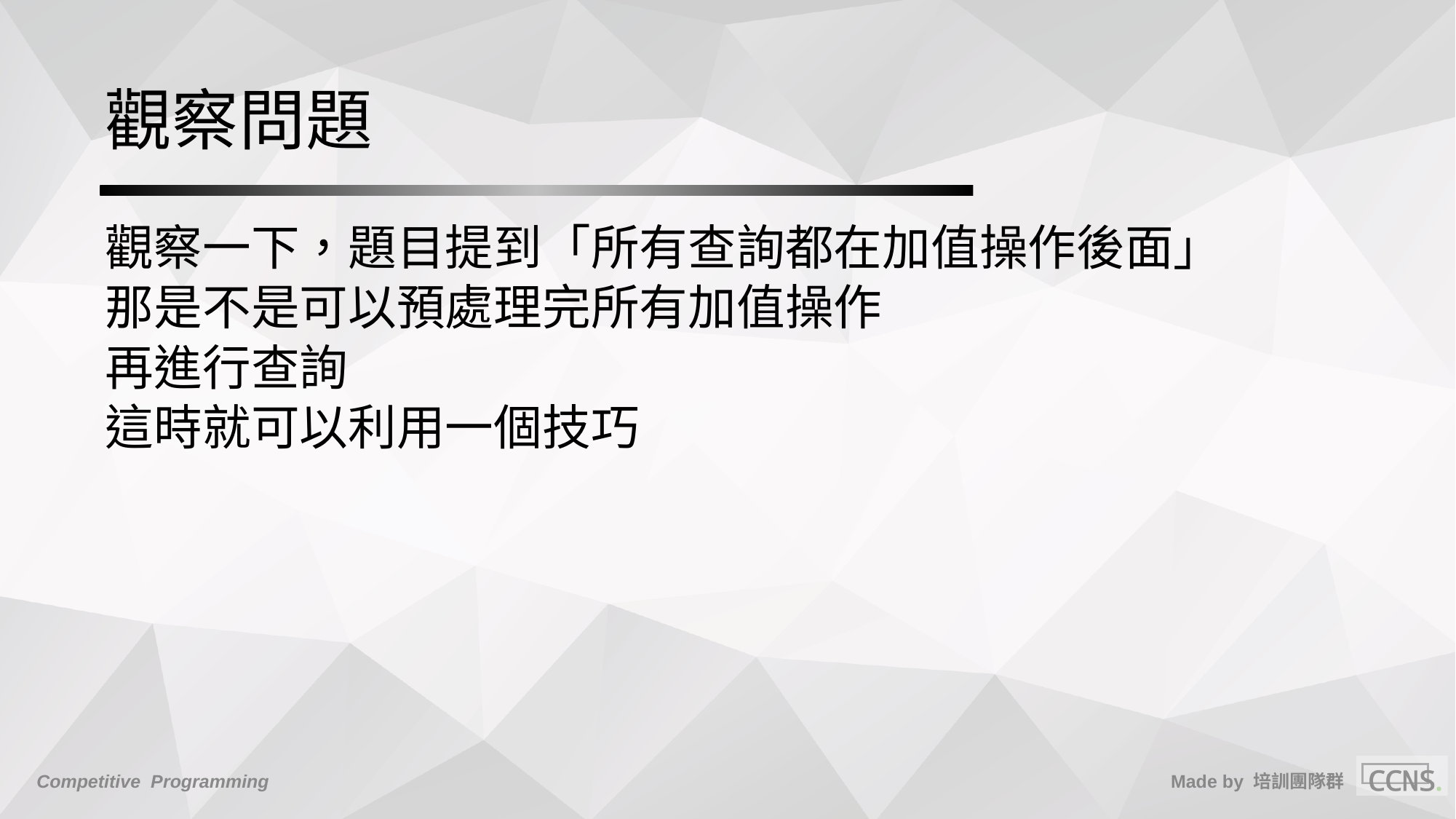

# 觀察問題
觀察一下，題目提到「所有查詢都在加值操作後面」
那是不是可以預處理完所有加值操作
再進行查詢
這時就可以利用一個技巧